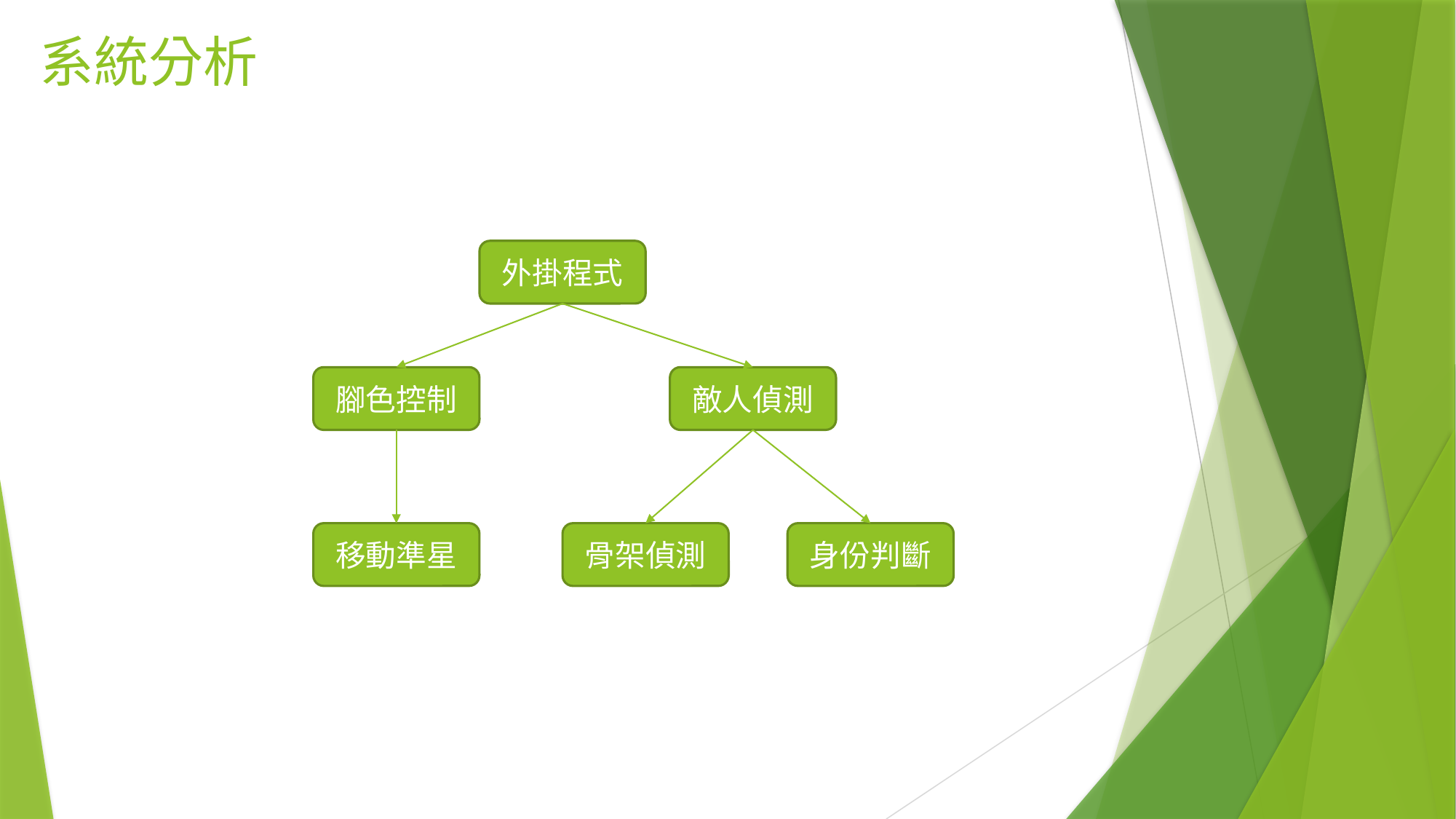

# 系統分析
外掛程式
腳色控制
敵人偵測
移動準星
骨架偵測
身份判斷